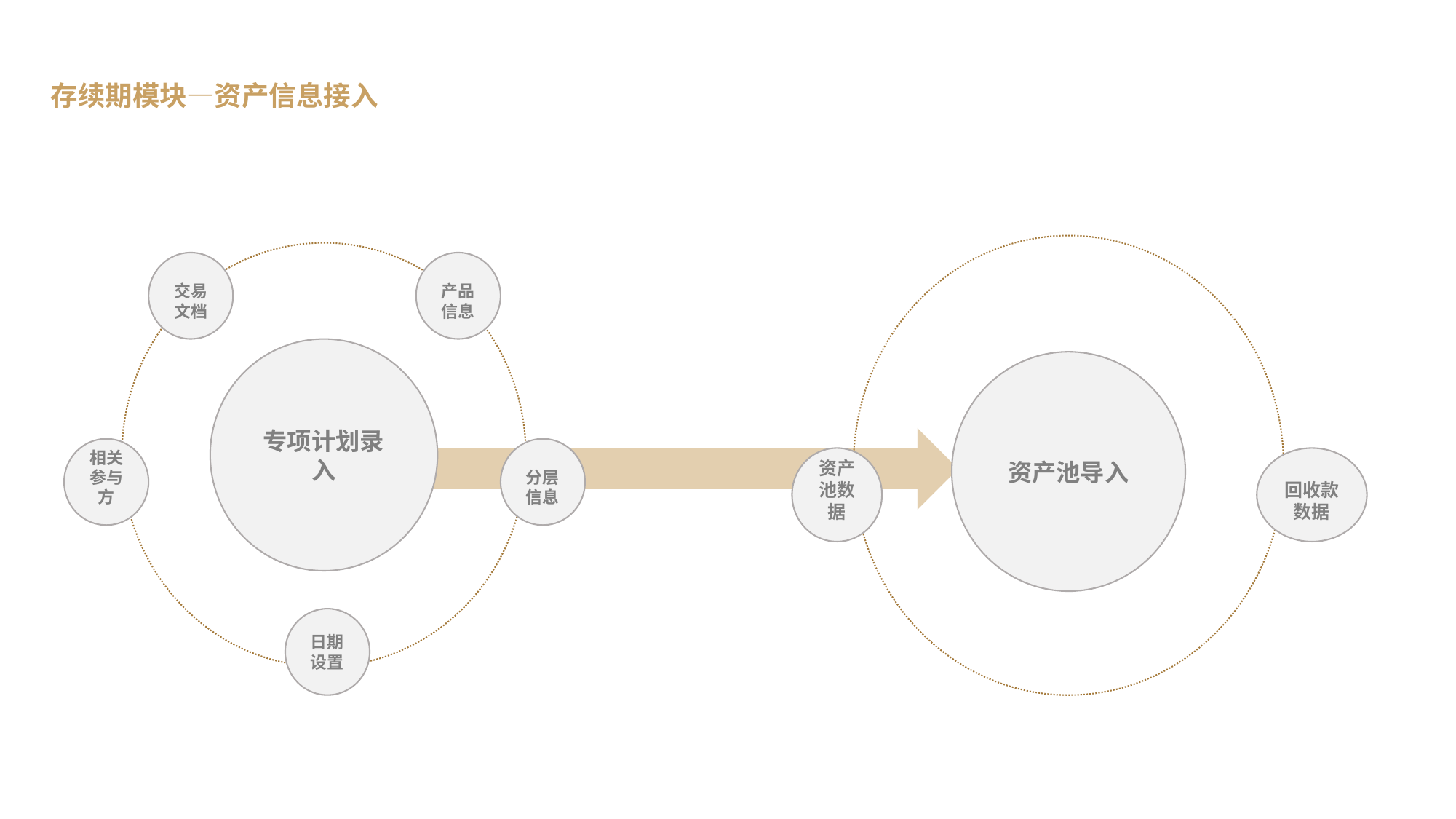

存续期模块—资产信息接入

资产池导入
资产池数据
回收款数据

产品信息
交易文档
专项计划录入
相关参与方
分层信息
日期设置